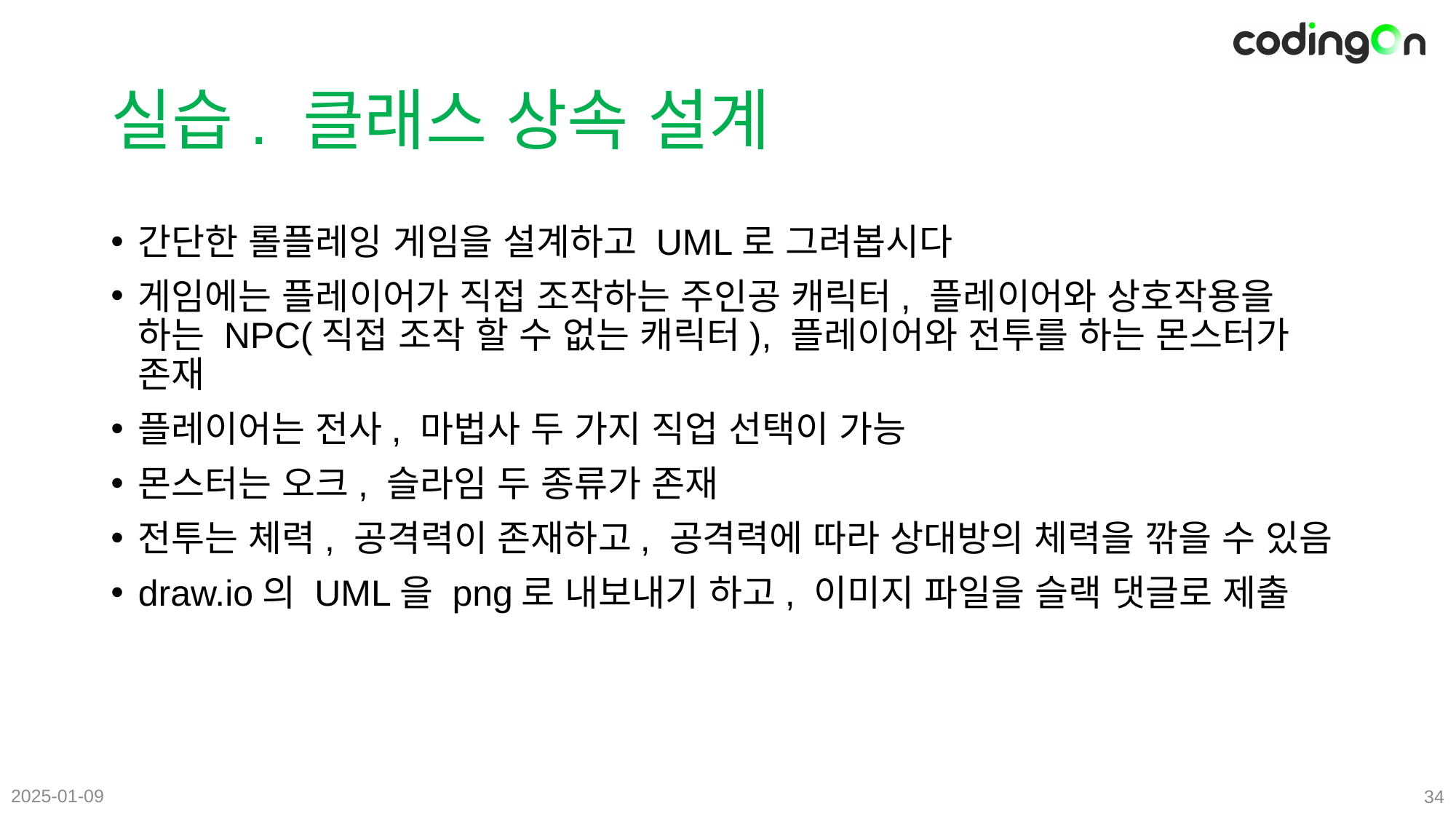

# 실습. 클래스 상속 설계
간단한 롤플레잉 게임을 설계하고 UML로 그려봅시다
게임에는 플레이어가 직접 조작하는 주인공 캐릭터, 플레이어와 상호작용을 하는 NPC(직접 조작 할 수 없는 캐릭터), 플레이어와 전투를 하는 몬스터가 존재
플레이어는 전사, 마법사 두 가지 직업 선택이 가능
몬스터는 오크, 슬라임 두 종류가 존재
전투는 체력, 공격력이 존재하고, 공격력에 따라 상대방의 체력을 깎을 수 있음
draw.io의 UML을 png로 내보내기 하고, 이미지 파일을 슬랙 댓글로 제출
2025-01-09
34